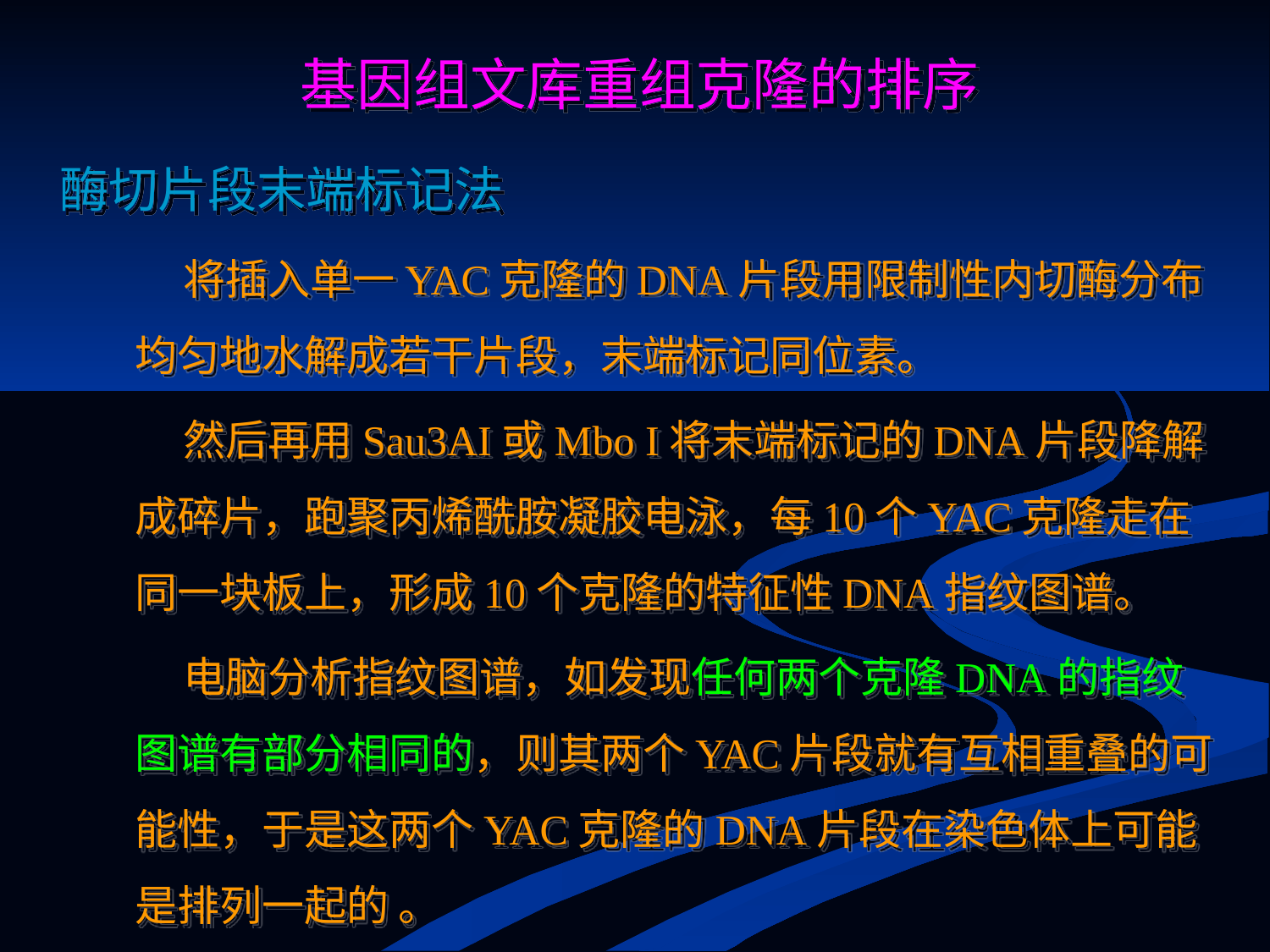

基因组文库重组克隆的排序
酶切片段末端标记法
    将插入单一YAC克隆的DNA片段用限制性内切酶分布均匀地水解成若干片段，末端标记同位素。
    然后再用Sau3AI或Mbo I将末端标记的DNA片段降解成碎片，跑聚丙烯酰胺凝胶电泳，每10个YAC克隆走在同一块板上，形成10个克隆的特征性DNA指纹图谱。
    电脑分析指纹图谱，如发现任何两个克隆DNA的指纹图谱有部分相同的，则其两个YAC片段就有互相重叠的可能性，于是这两个YAC克隆的DNA片段在染色体上可能是排列一起的 。